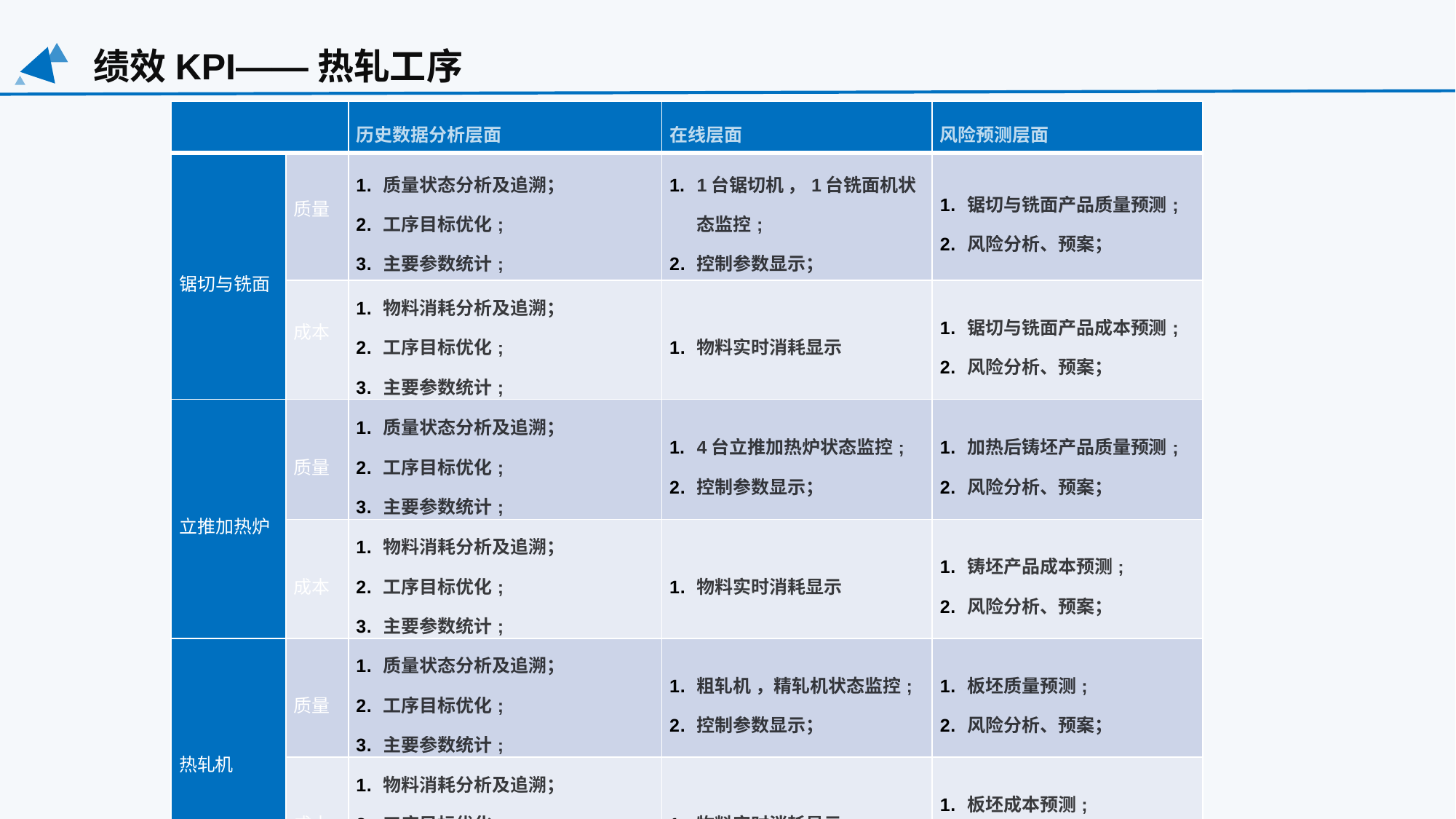

绩效KPI——热轧工序

|  |  | 历史数据分析层面 | 在线层面 | 风险预测层面 |
| --- | --- | --- | --- | --- |
| 锯切与铣面 | 质量 | 质量状态分析及追溯； 工序目标优化; 主要参数统计; | 1台锯切机 ，1台铣面机状态监控; 控制参数显示； | 锯切与铣面产品质量预测; 风险分析、预案； |
|  | 成本 | 物料消耗分析及追溯； 工序目标优化; 主要参数统计; | 物料实时消耗显示 | 锯切与铣面产品成本预测; 风险分析、预案； |
| 立推加热炉 | 质量 | 质量状态分析及追溯； 工序目标优化; 主要参数统计; | 4台立推加热炉状态监控; 控制参数显示； | 加热后铸坯产品质量预测; 风险分析、预案； |
|  | 成本 | 物料消耗分析及追溯； 工序目标优化; 主要参数统计; | 物料实时消耗显示 | 铸坯产品成本预测; 风险分析、预案； |
| 热轧机 | 质量 | 质量状态分析及追溯； 工序目标优化; 主要参数统计; | 粗轧机 ，精轧机状态监控; 控制参数显示； | 板坯质量预测; 风险分析、预案； |
|  | 成本 | 物料消耗分析及追溯； 工序目标优化; 主要参数统计; | 物料实时消耗显示 | 板坯成本预测; 风险分析、预案； |